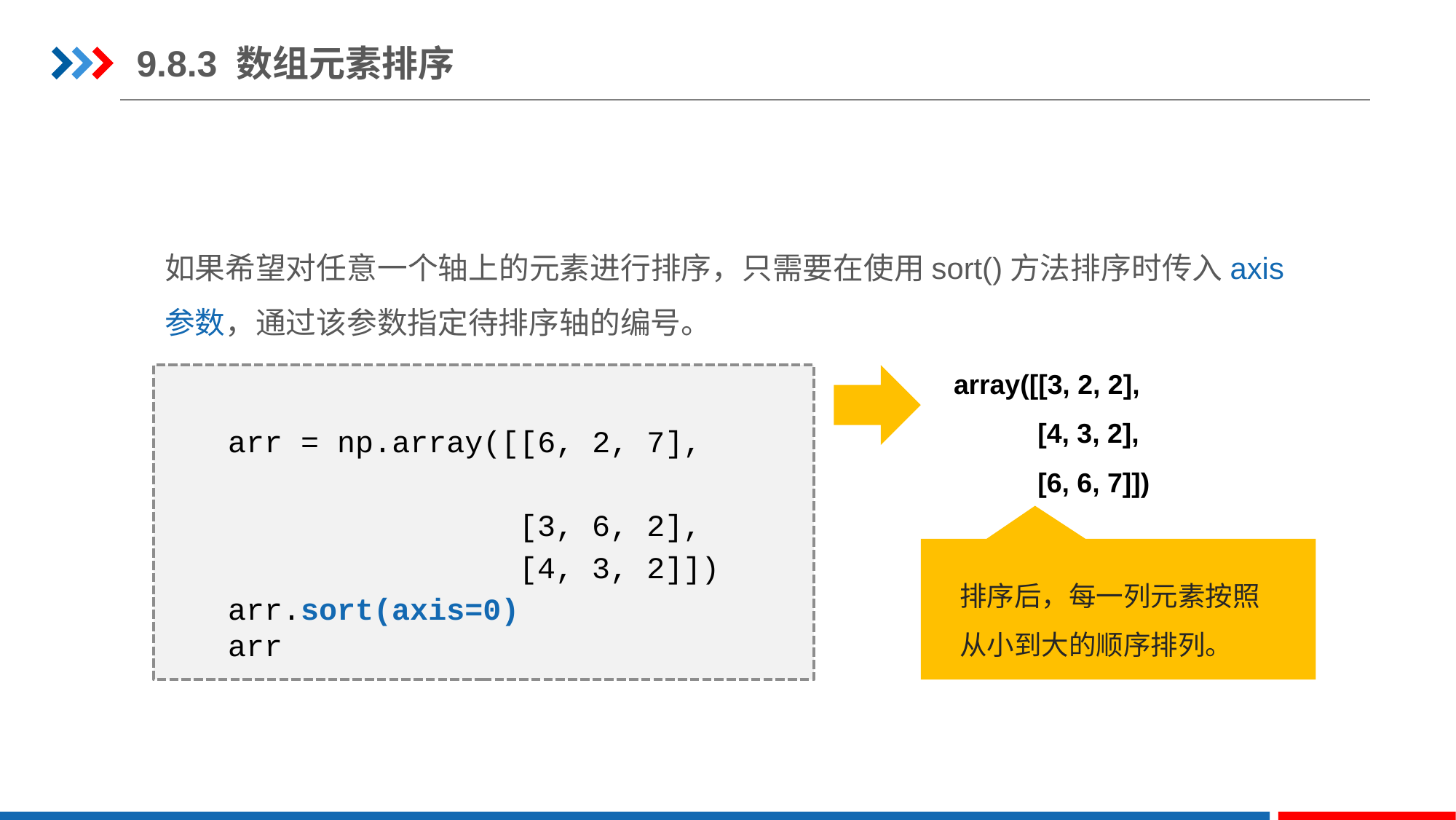

9.8.3 数组元素排序
如果希望对任意一个轴上的元素进行排序，只需要在使用sort()方法排序时传入axis参数，通过该参数指定待排序轴的编号。
array([[3, 2, 2],
           [4, 3, 2],
           [6, 6, 7]])

arr = np.array([[6, 2, 7],
                [3, 6, 2],
                [4, 3, 2]])
arr.sort(axis=0)
arr

排序后，每一列元素按照从小到大的顺序排列。